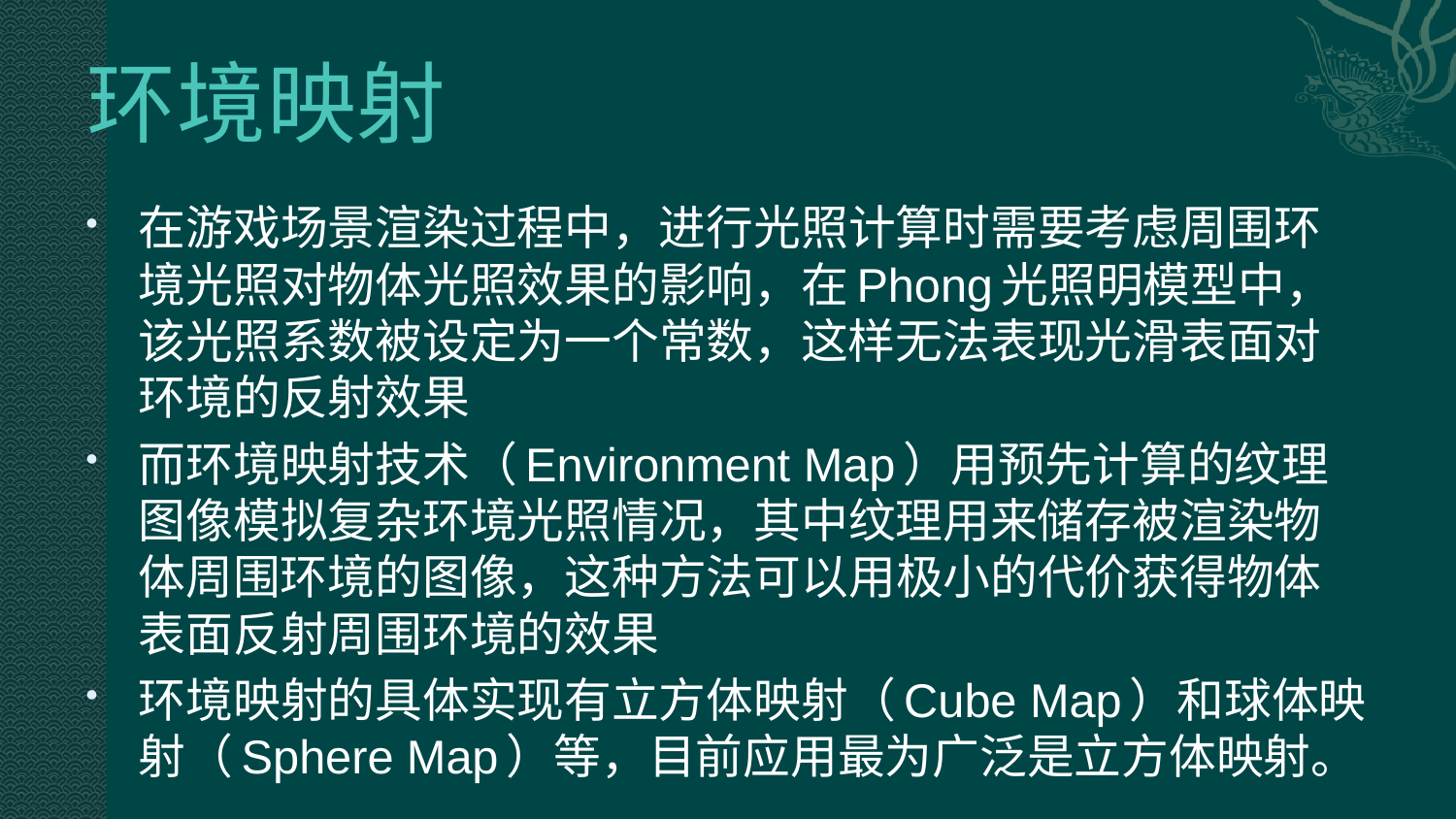

# 环境映射
在游戏场景渲染过程中，进行光照计算时需要考虑周围环境光照对物体光照效果的影响，在Phong光照明模型中，该光照系数被设定为一个常数，这样无法表现光滑表面对环境的反射效果
而环境映射技术（Environment Map）用预先计算的纹理图像模拟复杂环境光照情况，其中纹理用来储存被渲染物体周围环境的图像，这种方法可以用极小的代价获得物体表面反射周围环境的效果
环境映射的具体实现有立方体映射（Cube Map）和球体映射（Sphere Map）等，目前应用最为广泛是立方体映射。